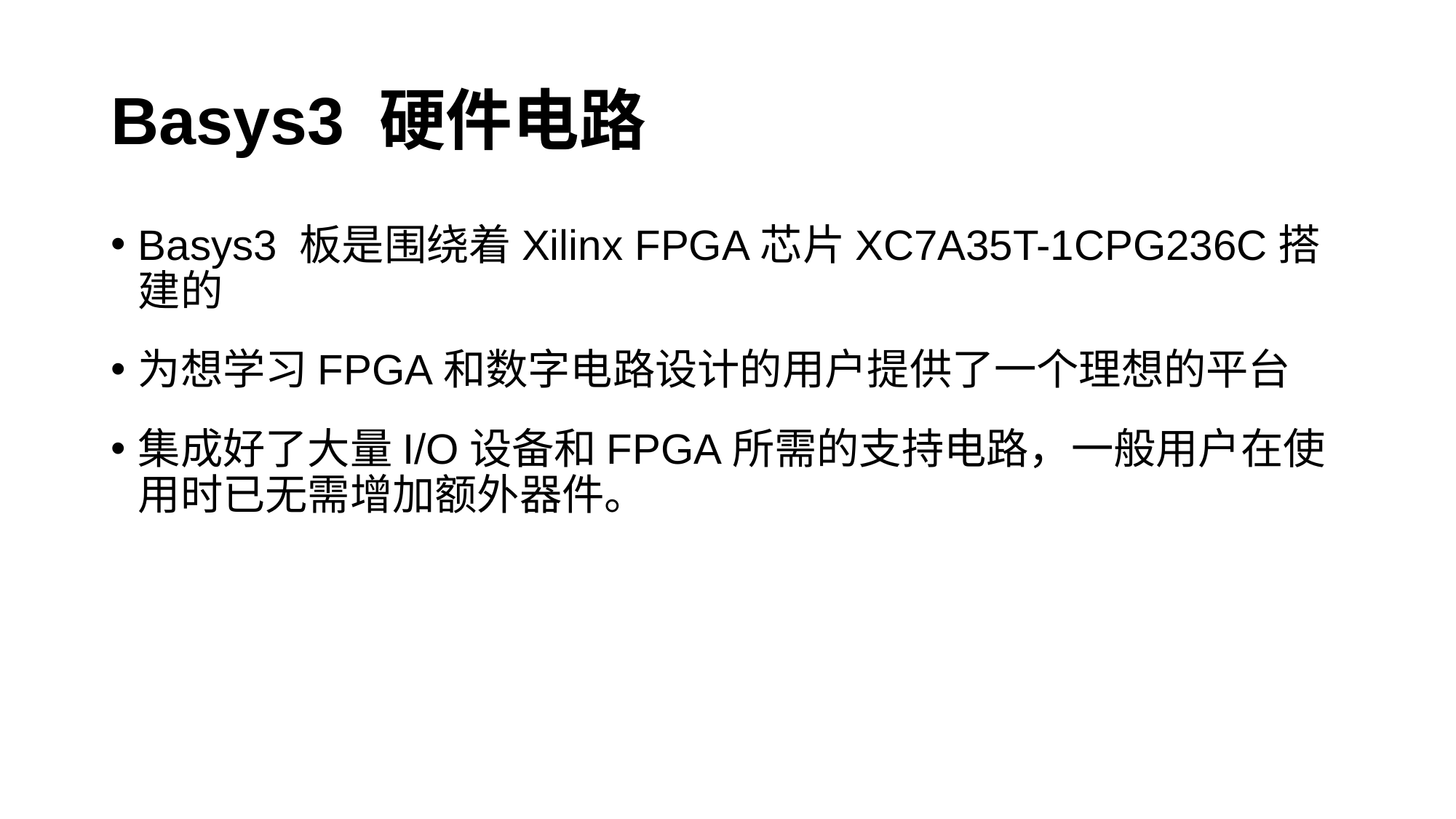

# Basys3 硬件电路
Basys3 板是围绕着Xilinx FPGA芯片XC7A35T-1CPG236C搭建的
为想学习FPGA和数字电路设计的用户提供了一个理想的平台
集成好了大量I/O设备和FPGA所需的支持电路，一般用户在使用时已无需增加额外器件。